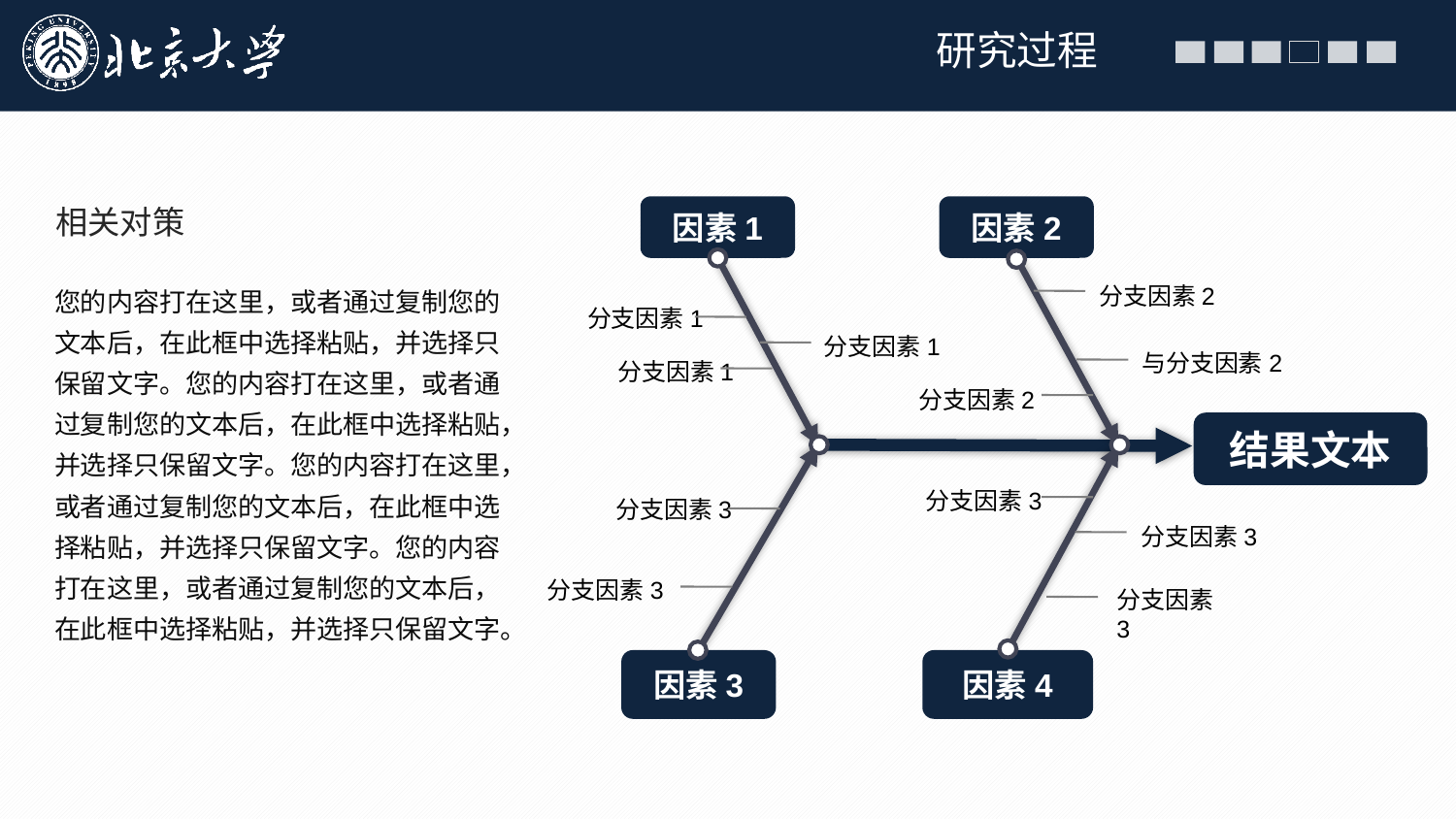

研究过程
相关对策
因素1
因素2

分支因素2
     分支因素1
分支因素1
与分支因素2
    分支因素1
分支因素2
结果文本

分支因素3
分支因素3
分支因素3
分支因素3
分支因素3

因素3
因素4
您的内容打在这里，或者通过复制您的文本后，在此框中选择粘贴，并选择只保留文字。您的内容打在这里，或者通过复制您的文本后，在此框中选择粘贴，并选择只保留文字。您的内容打在这里，或者通过复制您的文本后，在此框中选择粘贴，并选择只保留文字。您的内容打在这里，或者通过复制您的文本后，在此框中选择粘贴，并选择只保留文字。